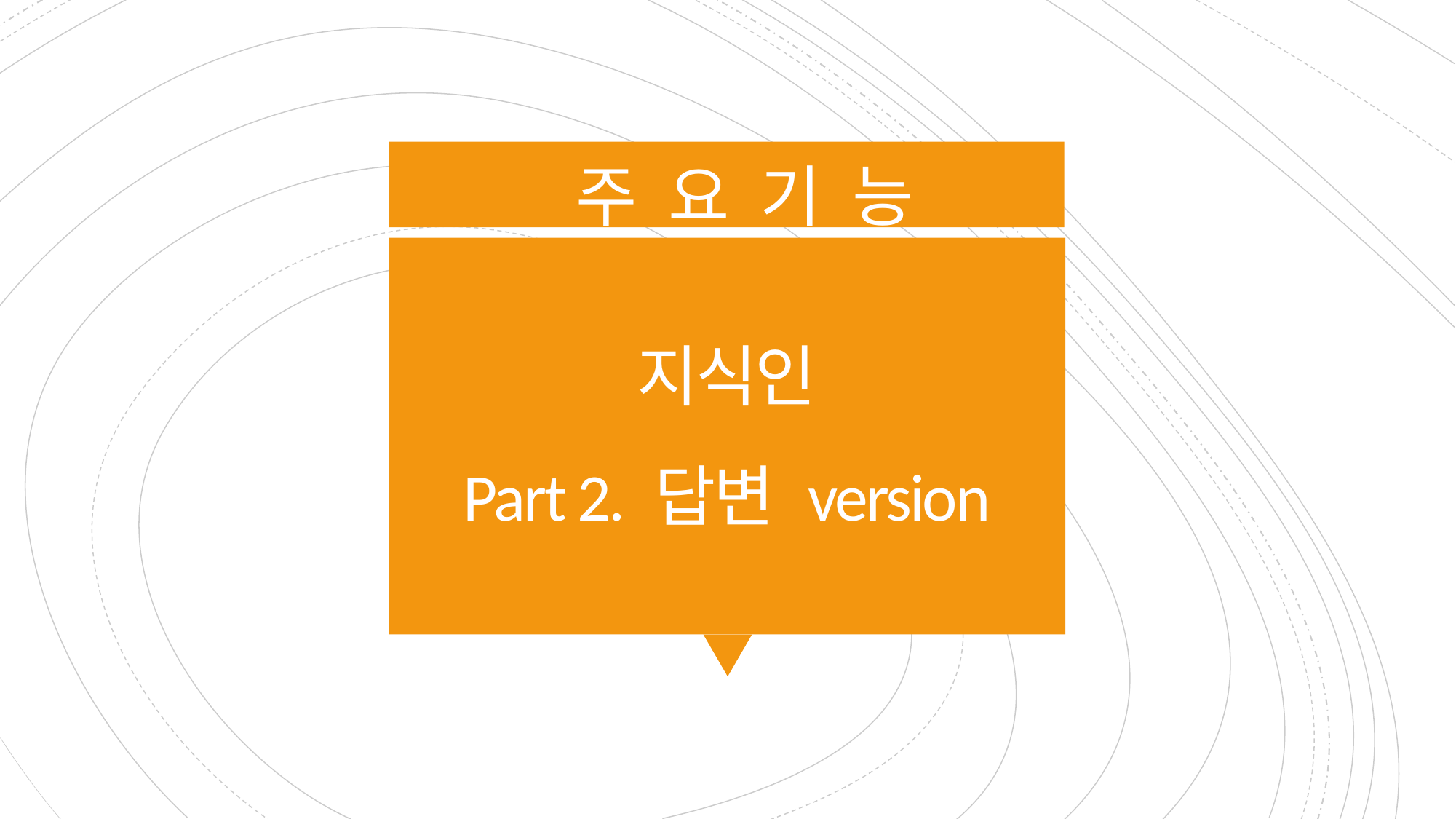

주  요  기  능
# 지식인 Part 2. 답변 version